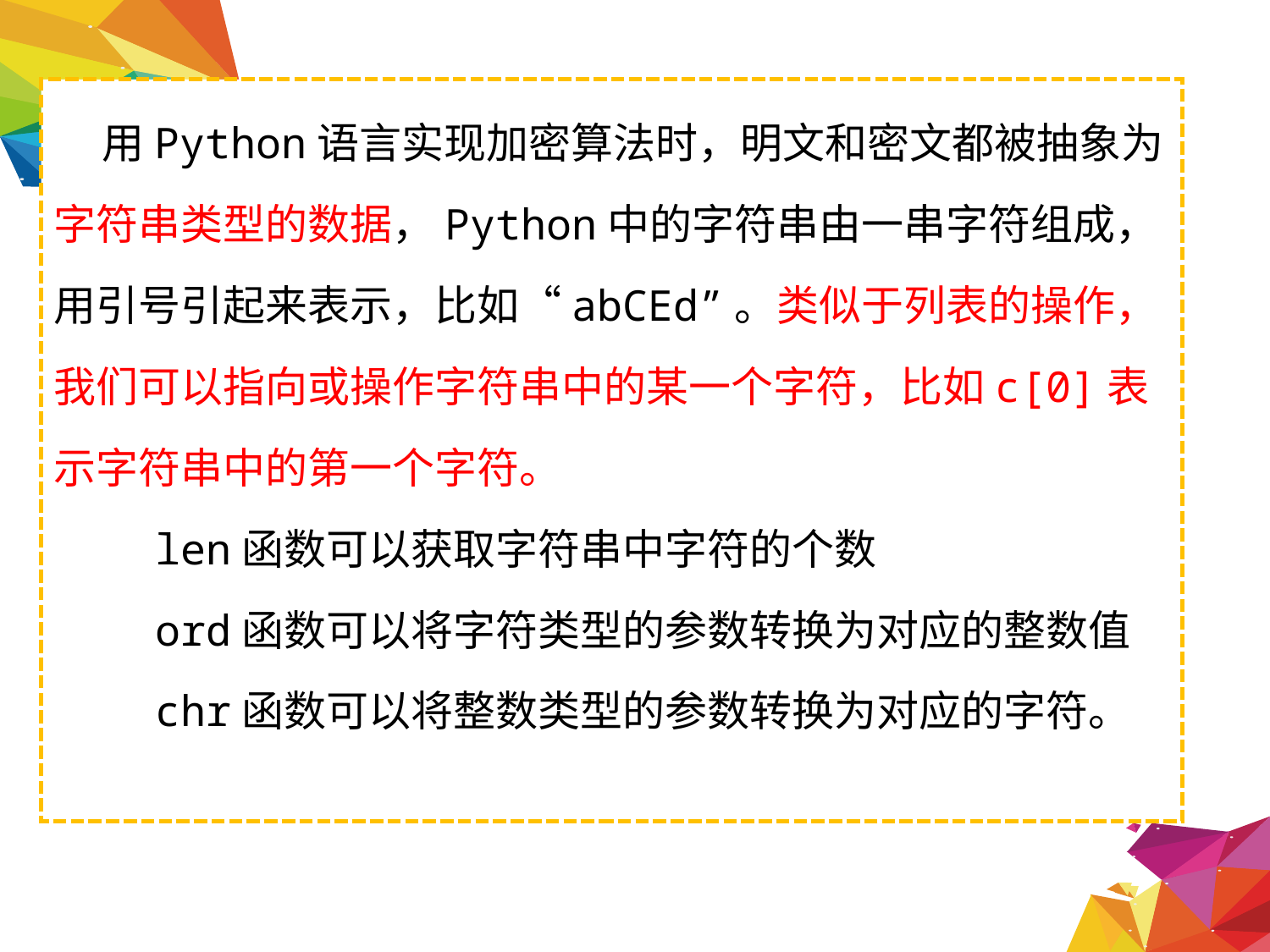

用Python语言实现加密算法时，明文和密文都被抽象为字符串类型的数据，Python中的字符串由一串字符组成，用引号引起来表示，比如“abCEd”。类似于列表的操作，我们可以指向或操作字符串中的某一个字符，比如c[0]表示字符串中的第一个字符。
    len函数可以获取字符串中字符的个数
    ord函数可以将字符类型的参数转换为对应的整数值
    chr函数可以将整数类型的参数转换为对应的字符。